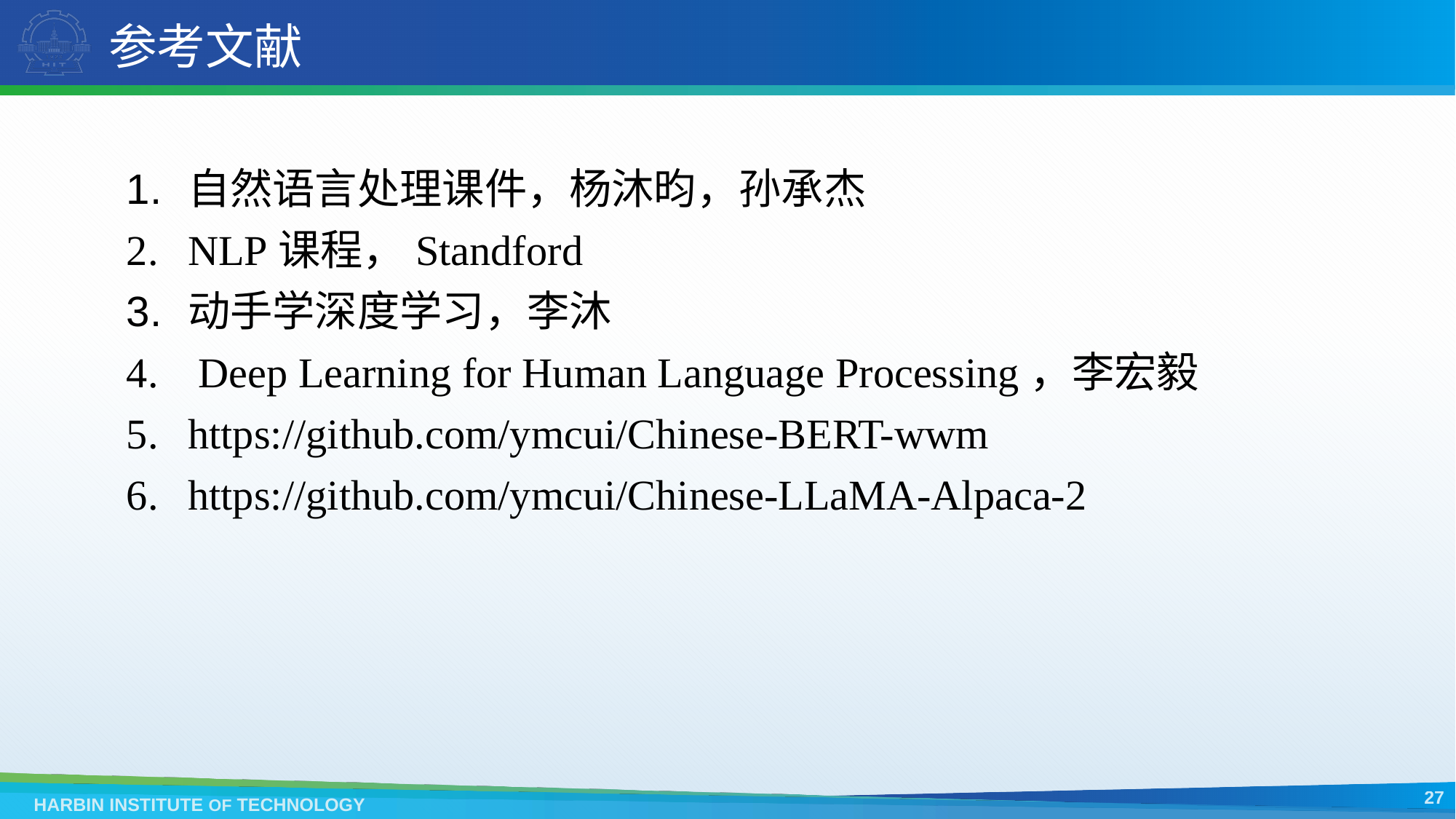

# 参考文献
自然语言处理课件，杨沐昀，孙承杰
NLP课程，Standford
动手学深度学习，李沐
 Deep Learning for Human Language Processing，李宏毅
https://github.com/ymcui/Chinese-BERT-wwm
https://github.com/ymcui/Chinese-LLaMA-Alpaca-2

27
HARBIN INSTITUTE OF TECHNOLOGY